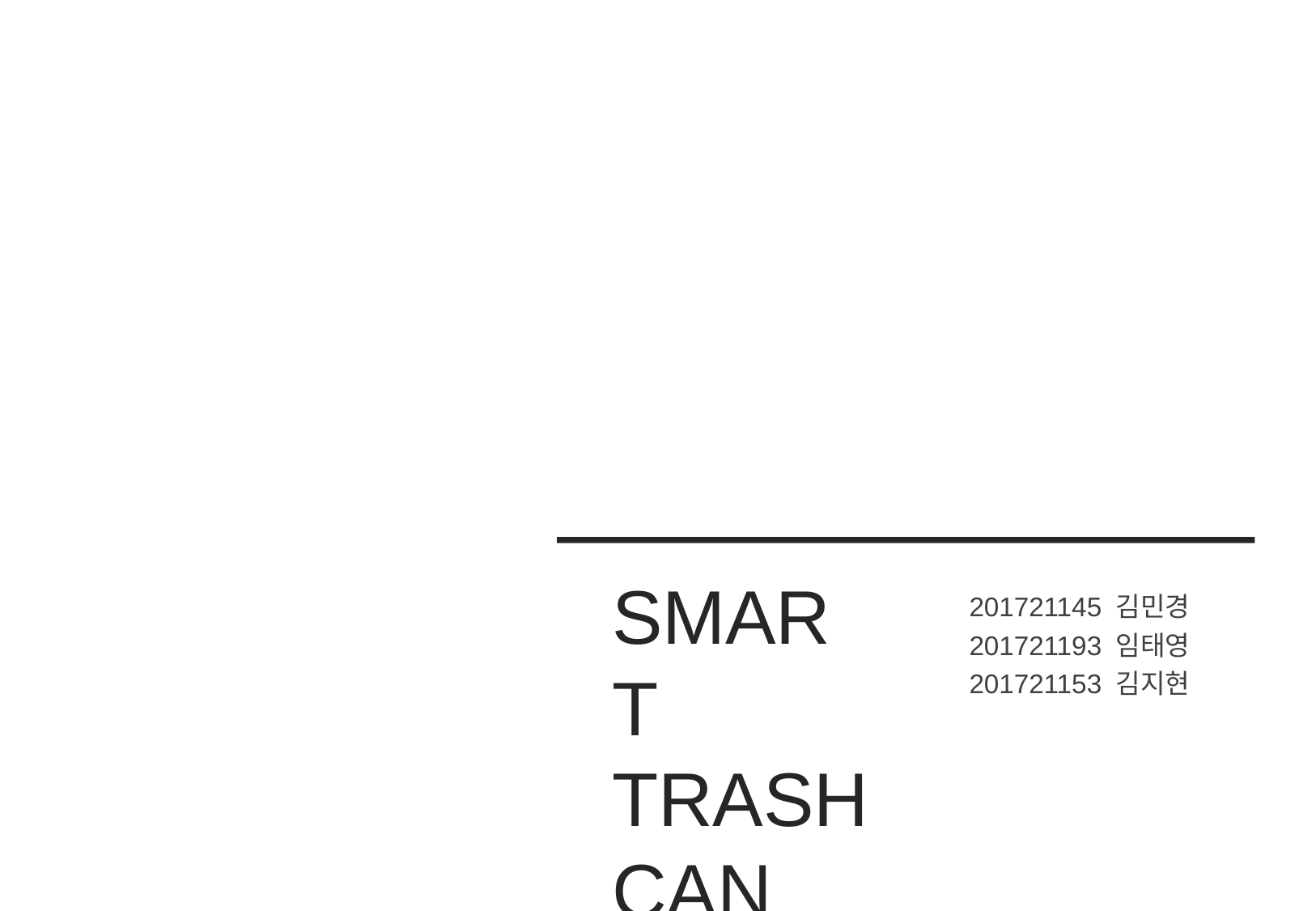

SMART
TRASH CAN
201721145 김민경

201721193 임태영

201721153 김지현